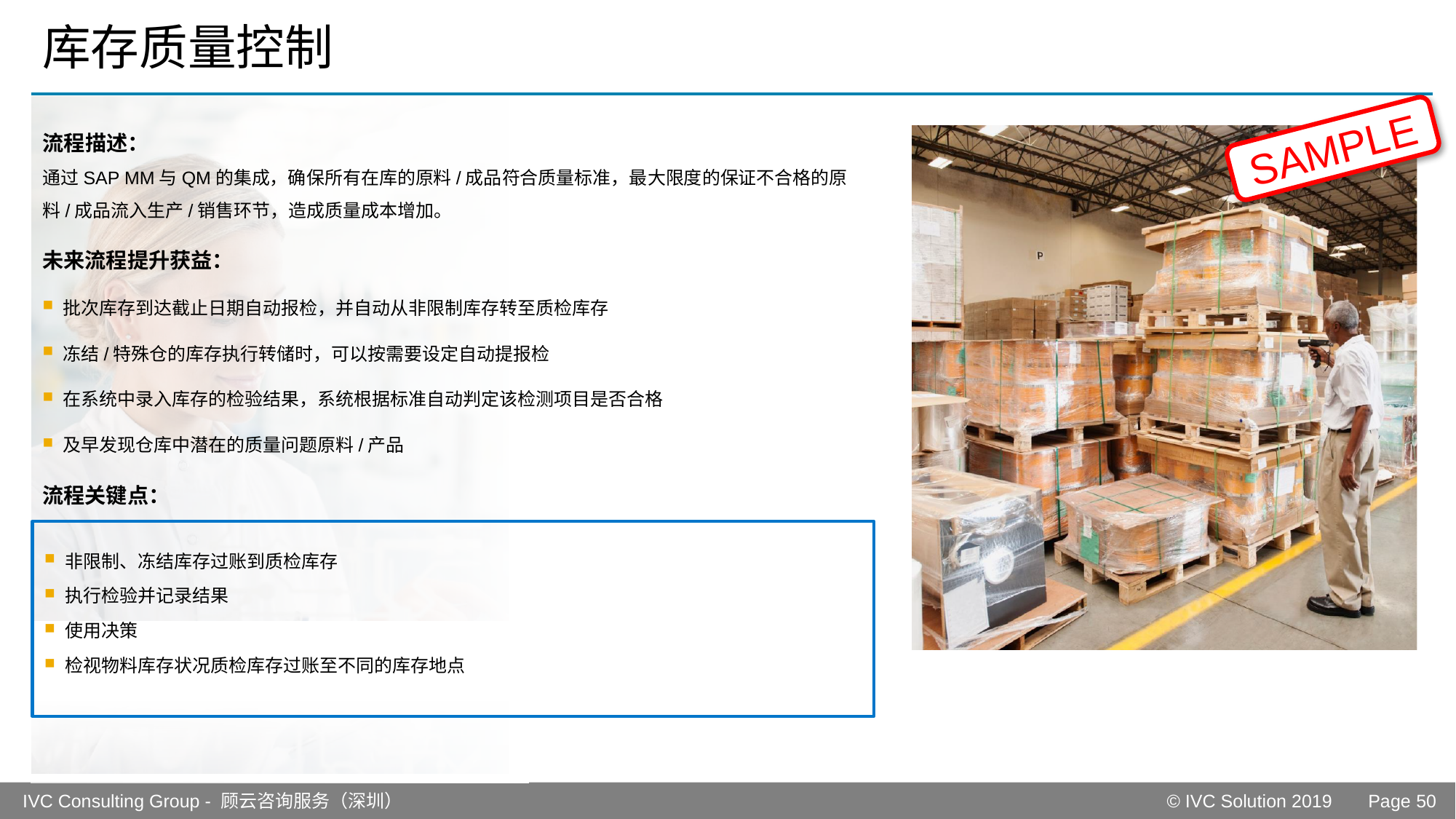

# 库存质量控制

流程描述：
通过SAP MM与QM的集成，确保所有在库的原料/成品符合质量标准，最大限度的保证不合格的原料/成品流入生产/销售环节，造成质量成本增加。
未来流程提升获益：
批次库存到达截止日期自动报检，并自动从非限制库存转至质检库存
冻结/特殊仓的库存执行转储时，可以按需要设定自动提报检
在系统中录入库存的检验结果，系统根据标准自动判定该检测项目是否合格
及早发现仓库中潜在的质量问题原料/产品
流程关键点：
SAMPLE

非限制、冻结库存过账到质检库存
执行检验并记录结果
使用决策
检视物料库存状况质检库存过账至不同的库存地点